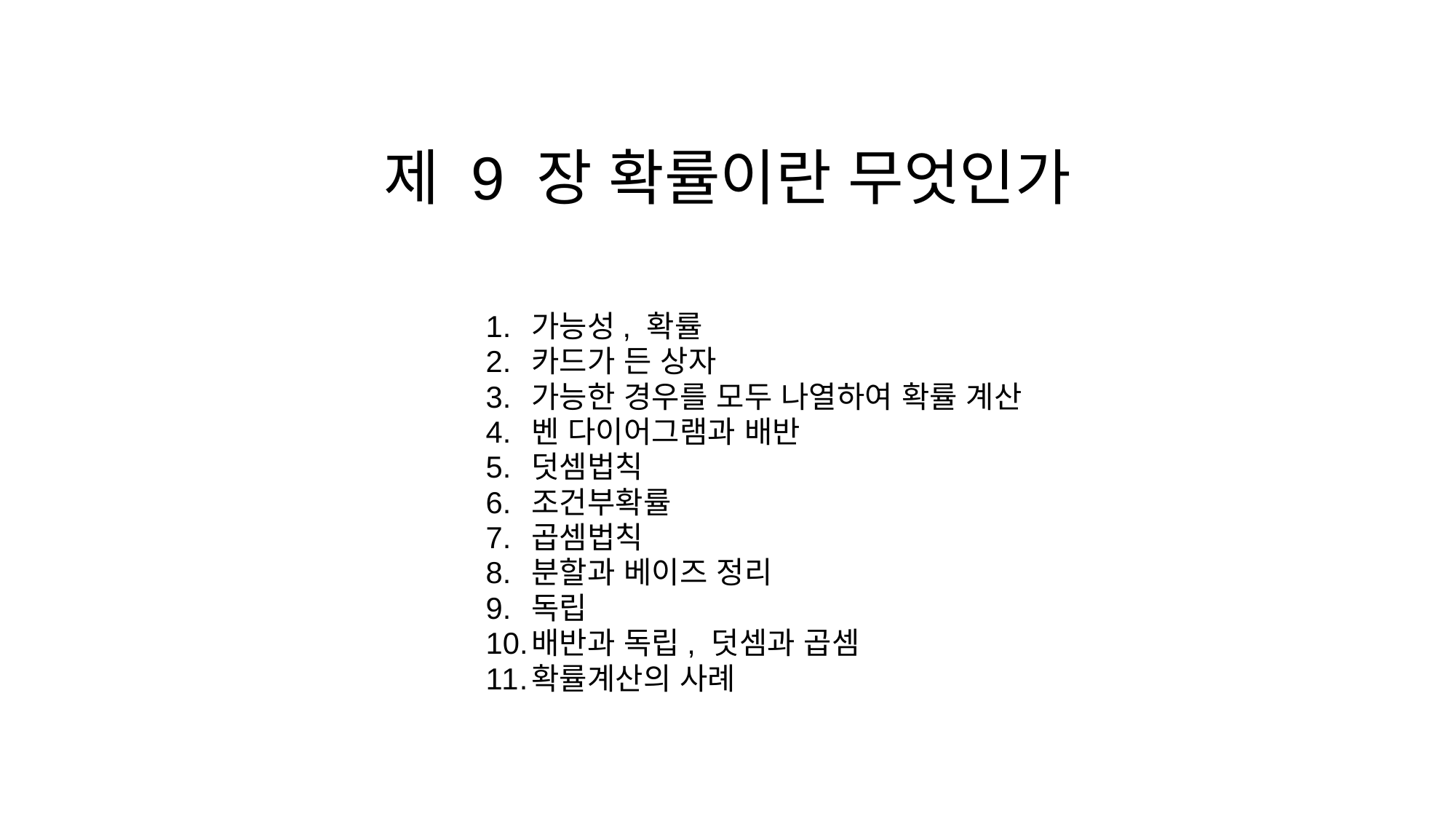

제 9 장 확률이란 무엇인가
가능성, 확률
카드가 든 상자
가능한 경우를 모두 나열하여 확률 계산
벤 다이어그램과 배반
덧셈법칙
조건부확률
곱셈법칙
분할과 베이즈 정리
독립
배반과 독립, 덧셈과 곱셈
확률계산의 사례